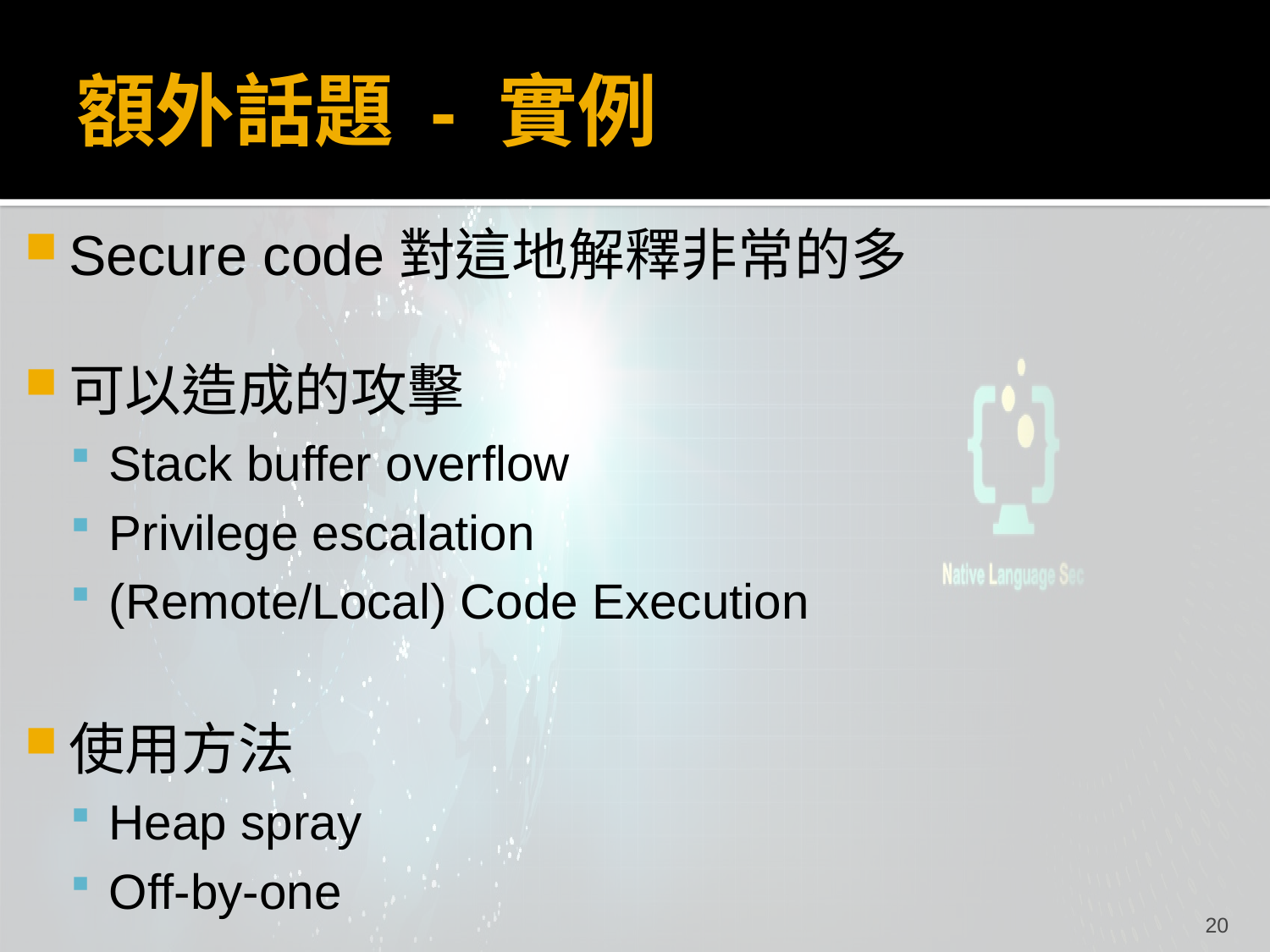

# 額外話題 - 實例
Secure code對這地解釋非常的多

可以造成的攻擊
Stack buffer overflow
Privilege escalation
(Remote/Local) Code Execution

使用方法
Heap spray
Off-by-one
20